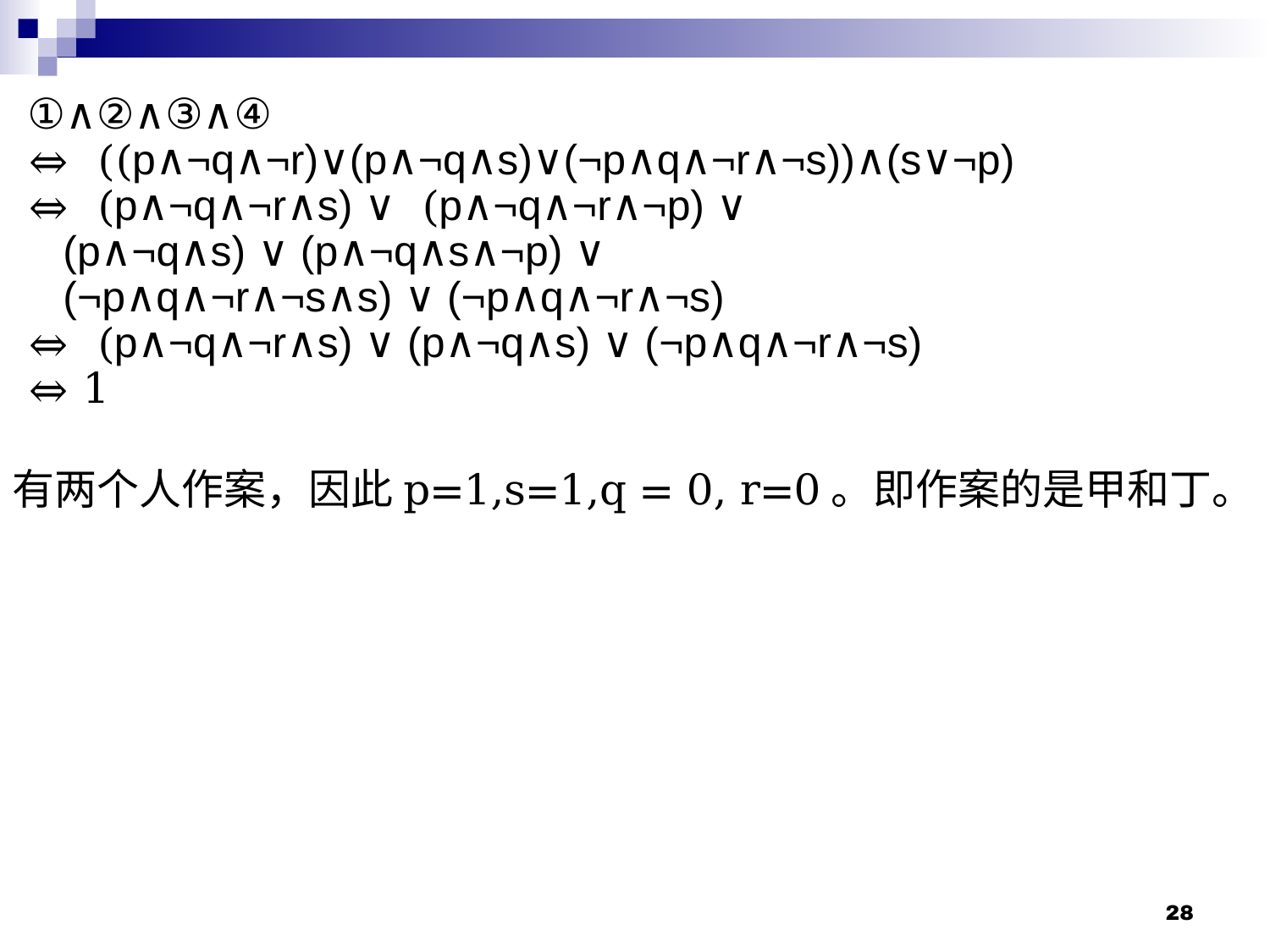

①∧②∧③∧④
⇔  ((p∧¬q∧¬r)∨(p∧¬q∧s)∨(¬p∧q∧¬r∧¬s))∧(s∨¬p)
⇔  (p∧¬q∧¬r∧s) ∨  (p∧¬q∧¬r∧¬p) ∨
   (p∧¬q∧s) ∨ (p∧¬q∧s∧¬p) ∨
   (¬p∧q∧¬r∧¬s∧s) ∨ (¬p∧q∧¬r∧¬s)
⇔  (p∧¬q∧¬r∧s) ∨ (p∧¬q∧s) ∨ (¬p∧q∧¬r∧¬s)
⇔ 1

有两个人作案，因此p=1,s=1,q = 0, r=0。即作案的是甲和丁。
28